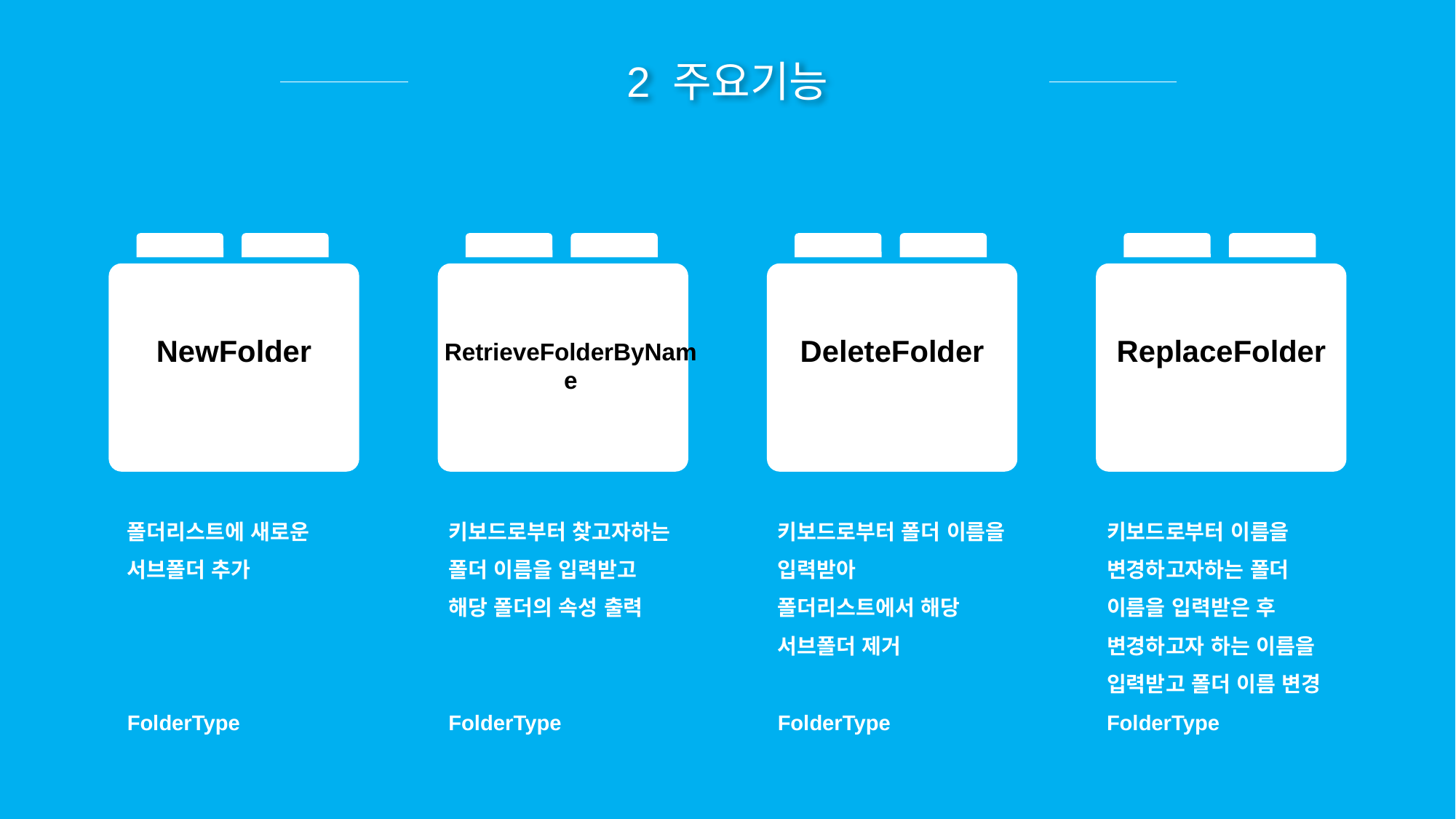

2 주요기능

NewFolder
DeleteFolder
ReplaceFolder
RetrieveFolderByName
폴더리스트에 새로운 서브폴더 추가

FolderType
키보드로부터 찾고자하는 폴더 이름을 입력받고 해당 폴더의 속성 출력

FolderType
키보드로부터 폴더 이름을 입력받아
폴더리스트에서 해당 서브폴더 제거

FolderType
키보드로부터 이름을 변경하고자하는 폴더 이름을 입력받은 후 변경하고자 하는 이름을 입력받고 폴더 이름 변경
FolderType